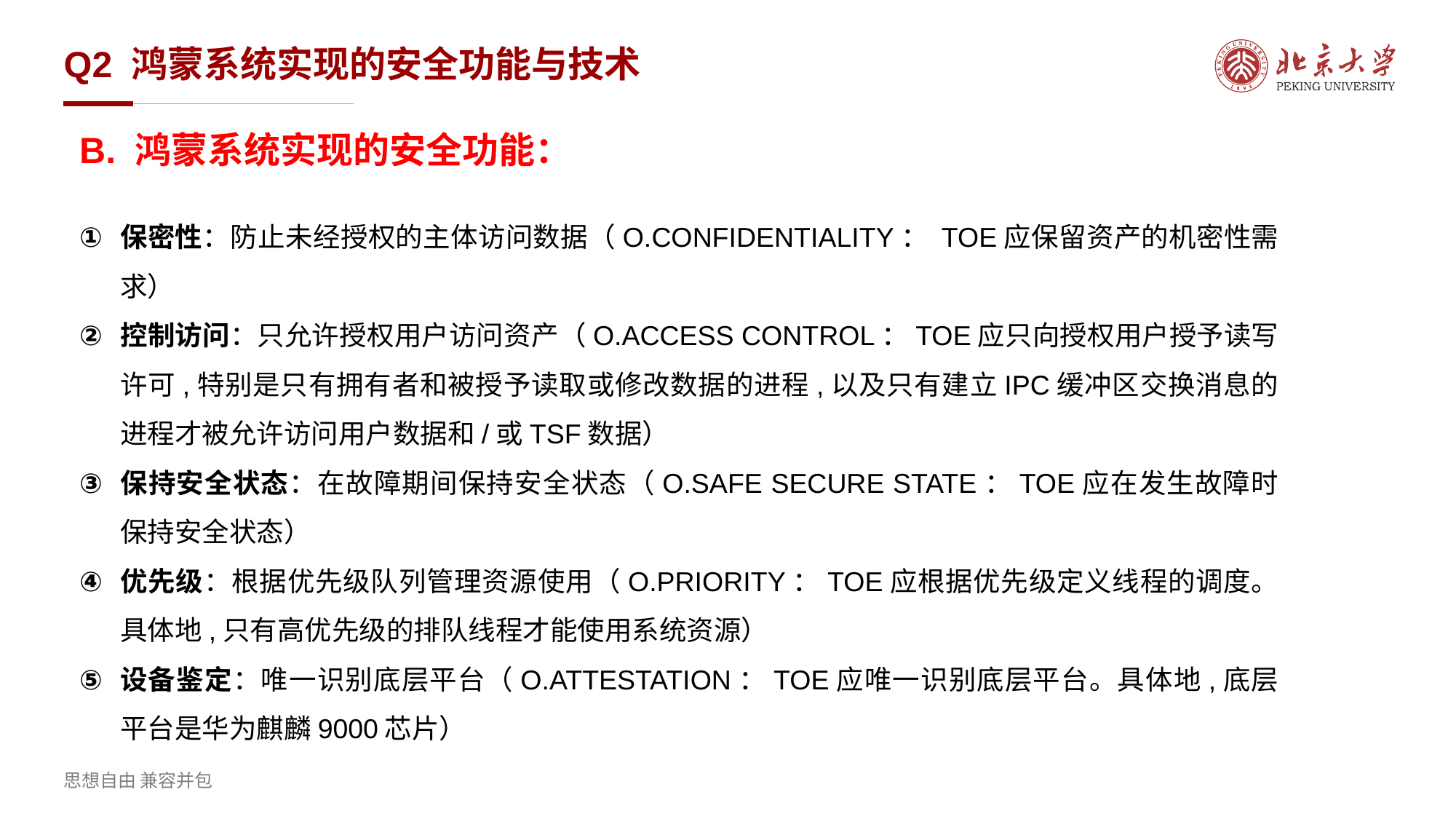

# Q2 鸿蒙系统实现的安全功能与技术
B. 鸿蒙系统实现的安全功能：

保密性：防止未经授权的主体访问数据（O.CONFIDENTIALITY： TOE应保留资产的机密性需求）
控制访问：只允许授权用户访问资产（O.ACCESS CONTROL：TOE应只向授权用户授予读写许可,特别是只有拥有者和被授予读取或修改数据的进程,以及只有建立IPC缓冲区交换消息的进程才被允许访问用户数据和/或TSF数据）
保持安全状态：在故障期间保持安全状态（O.SAFE SECURE STATE：TOE应在发生故障时保持安全状态）
优先级：根据优先级队列管理资源使用（O.PRIORITY：TOE应根据优先级定义线程的调度。具体地,只有高优先级的排队线程才能使用系统资源）
设备鉴定：唯一识别底层平台（O.ATTESTATION：TOE应唯一识别底层平台。具体地,底层平台是华为麒麟9000芯片）